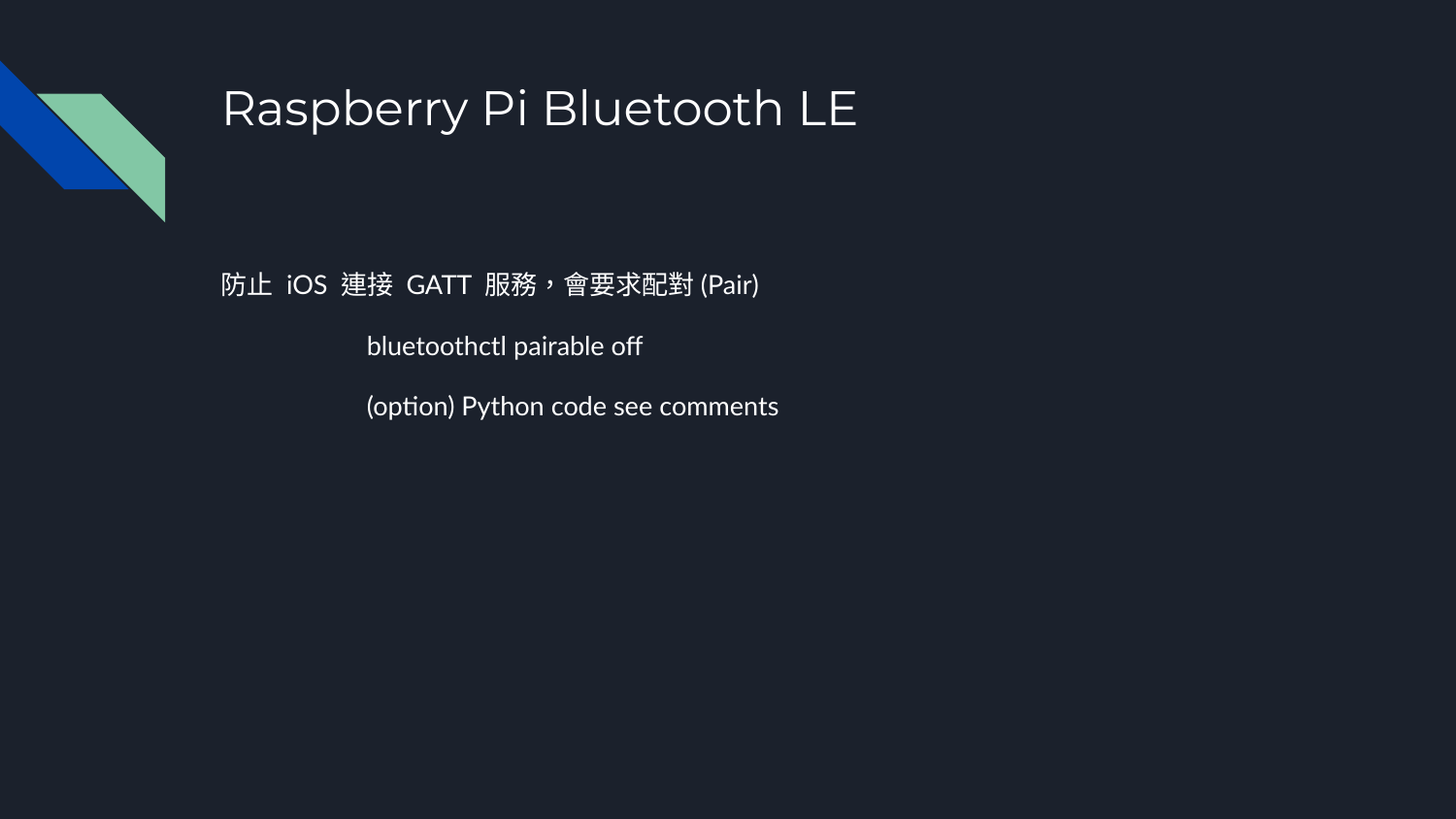

# Raspberry Pi Bluetooth LE
防止 iOS 連接 GATT 服務，會要求配對(Pair)
	bluetoothctl pairable off
	(option) Python code see comments